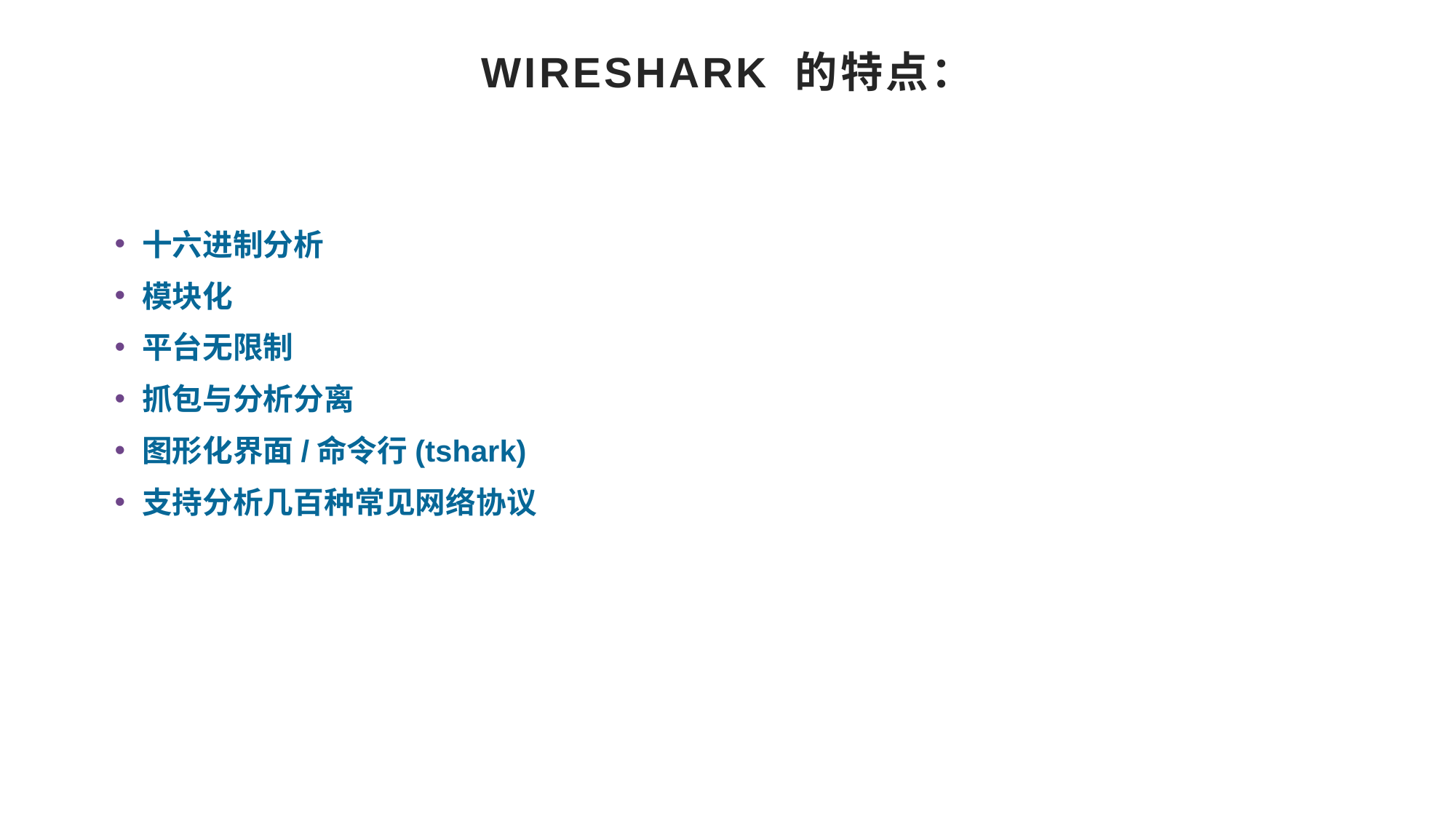

# Wireshark 的特点：
十六进制分析
模块化
平台无限制
抓包与分析分离
图形化界面/命令行(tshark)
支持分析几百种常见网络协议